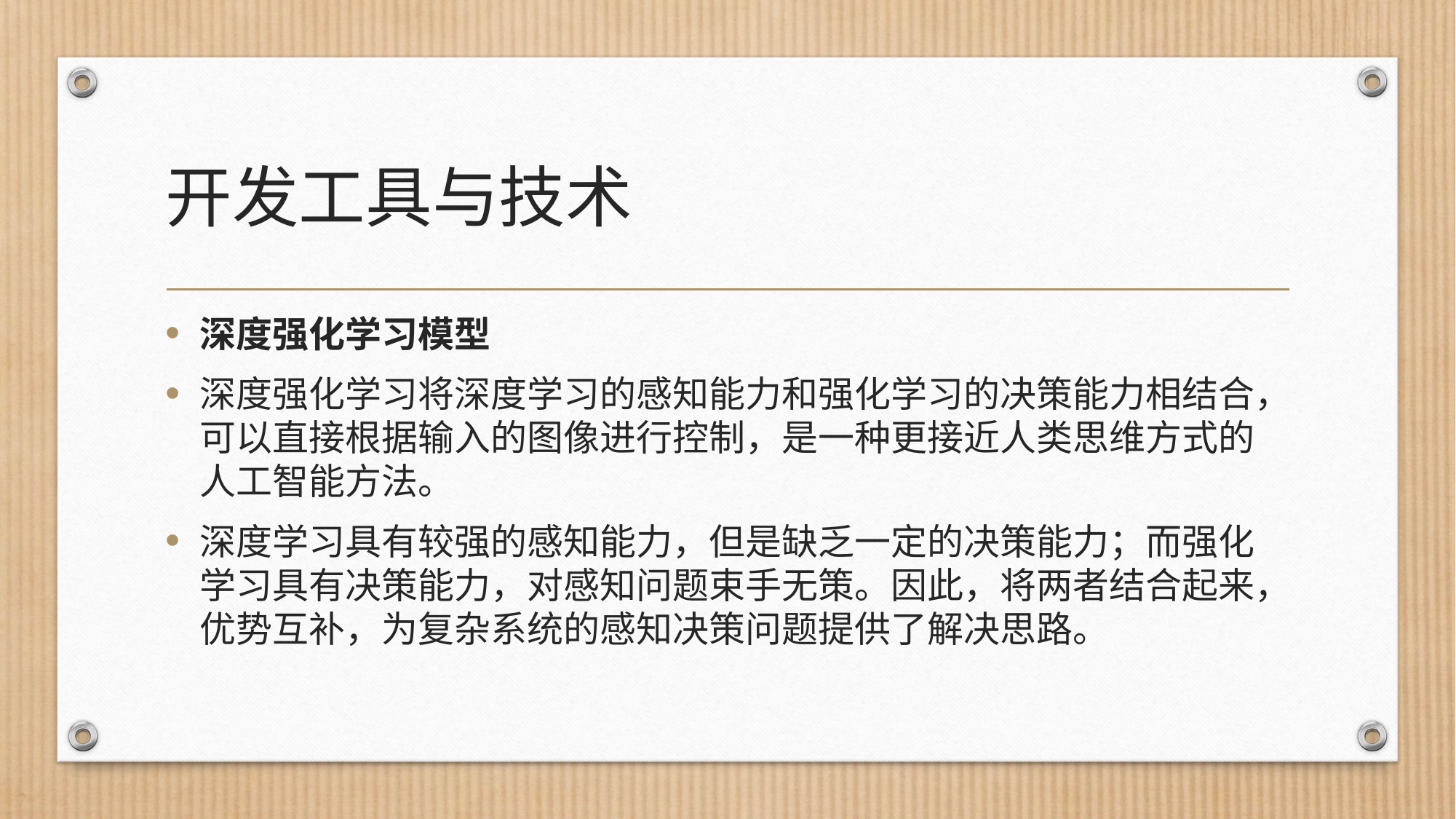

# 开发工具与技术
深度强化学习模型
深度强化学习将深度学习的感知能力和强化学习的决策能力相结合，可以直接根据输入的图像进行控制，是一种更接近人类思维方式的人工智能方法。
深度学习具有较强的感知能力，但是缺乏一定的决策能力；而强化学习具有决策能力，对感知问题束手无策。因此，将两者结合起来，优势互补，为复杂系统的感知决策问题提供了解决思路。